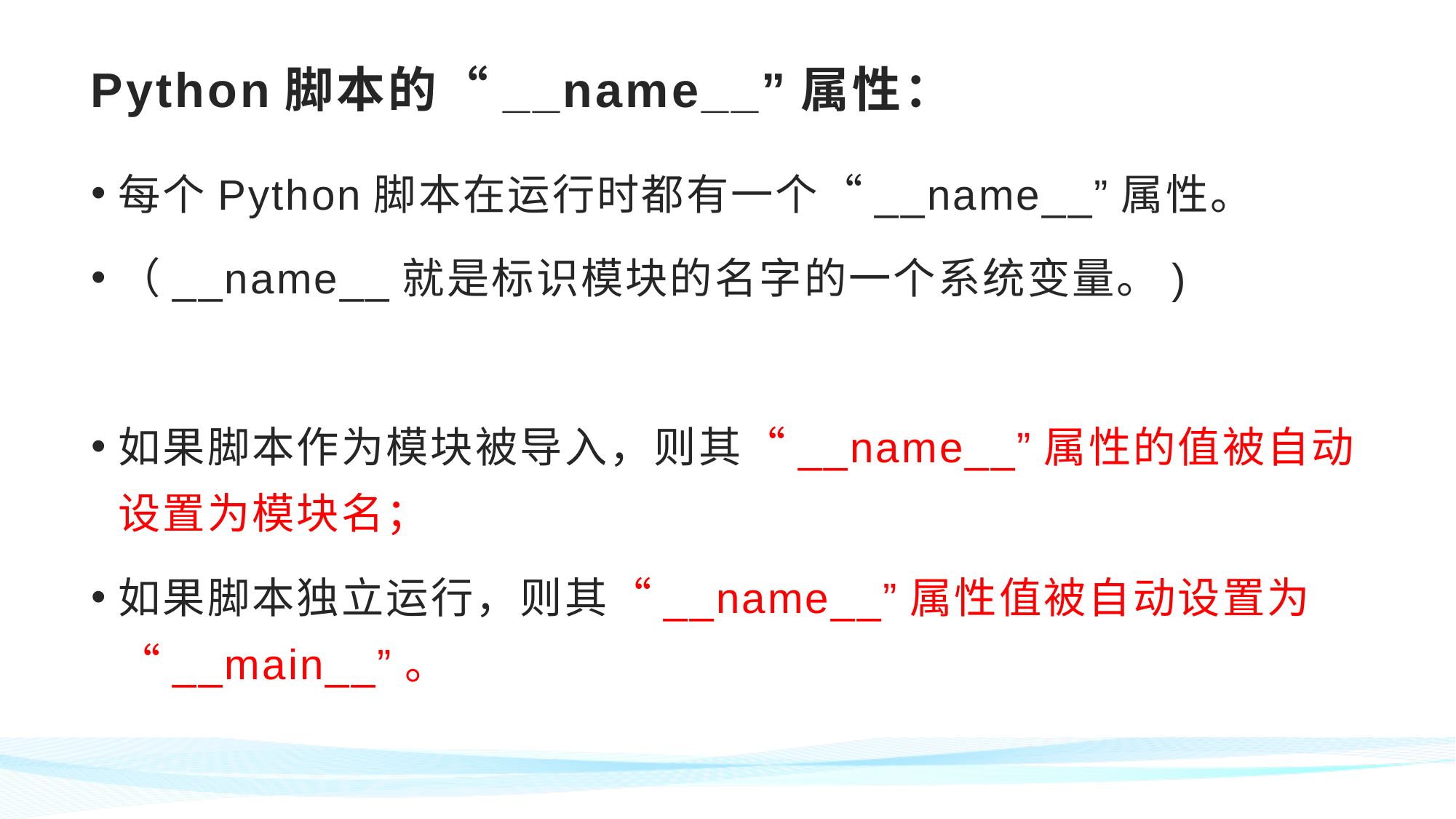

# Python脚本的“__name__”属性：
每个Python脚本在运行时都有一个“__name__”属性。
（__name__就是标识模块的名字的一个系统变量。)

如果脚本作为模块被导入，则其“__name__”属性的值被自动设置为模块名；
如果脚本独立运行，则其“__name__”属性值被自动设置为“__main__”。